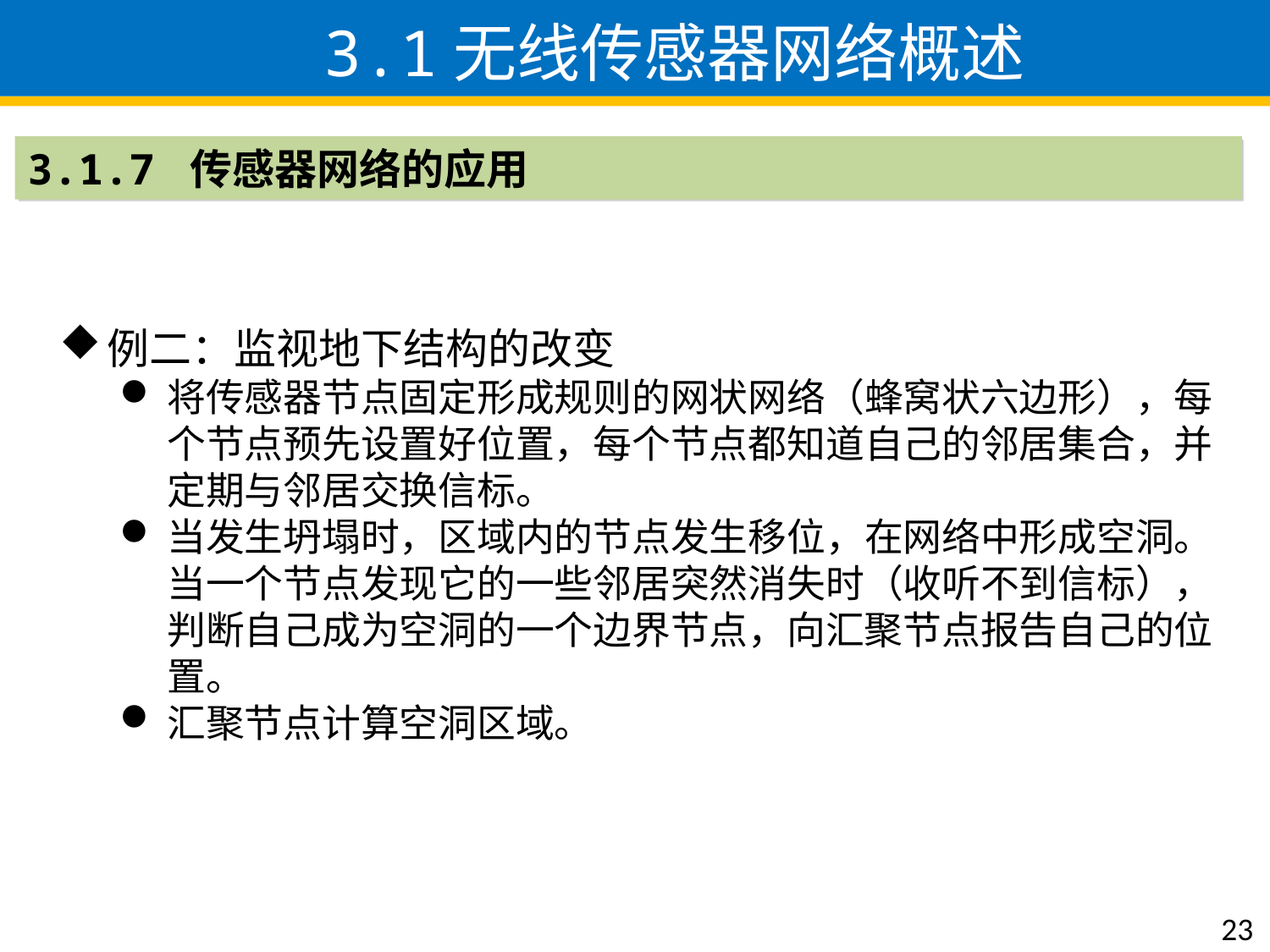

3.1无线传感器网络概述
3.1.7 传感器网络的应用
例二：监视地下结构的改变
将传感器节点固定形成规则的网状网络（蜂窝状六边形），每个节点预先设置好位置，每个节点都知道自己的邻居集合，并定期与邻居交换信标。
当发生坍塌时，区域内的节点发生移位，在网络中形成空洞。当一个节点发现它的一些邻居突然消失时（收听不到信标），判断自己成为空洞的一个边界节点，向汇聚节点报告自己的位置。
汇聚节点计算空洞区域。
23